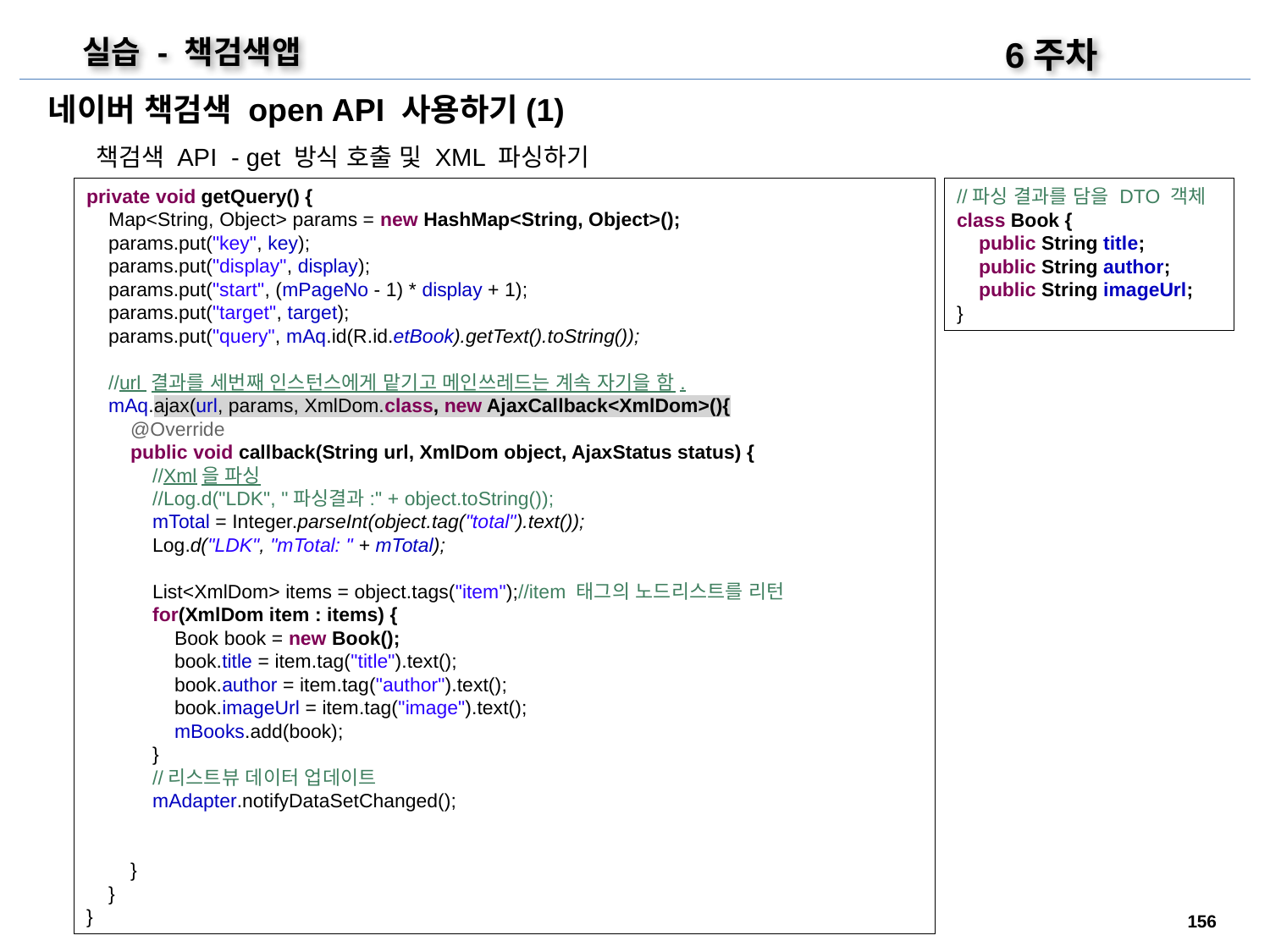

6주차
실습 - 책검색앱
네이버 책검색 open API 사용하기(1)
책검색 API  - get 방식 호출 및 XML 파싱하기
private void getQuery() {
    Map<String, Object> params = new HashMap<String, Object>();
    params.put("key", key);
    params.put("display", display);
    params.put("start", (mPageNo - 1) * display + 1);
    params.put("target", target);
    params.put("query", mAq.id(R.id.etBook).getText().toString());

    //url 결과를 세번째 인스턴스에게 맡기고 메인쓰레드는 계속 자기을 함.
    mAq.ajax(url, params, XmlDom.class, new AjaxCallback<XmlDom>(){
        @Override
        public void callback(String url, XmlDom object, AjaxStatus status) {
            //Xml을 파싱
            //Log.d("LDK", "파싱결과:" + object.toString());
            mTotal = Integer.parseInt(object.tag("total").text());
            Log.d("LDK", "mTotal: " + mTotal);

            List<XmlDom> items = object.tags("item");//item 태그의 노드리스트를 리턴
            for(XmlDom item : items) {
                Book book = new Book();
                book.title = item.tag("title").text();
                book.author = item.tag("author").text();
                book.imageUrl = item.tag("image").text();
                mBooks.add(book);
            }
            //리스트뷰 데이터 업데이트
            mAdapter.notifyDataSetChanged();

        }
    }
}
//파싱 결과를 담을 DTO 객체
class Book {
    public String title;
    public String author;
    public String imageUrl;
}